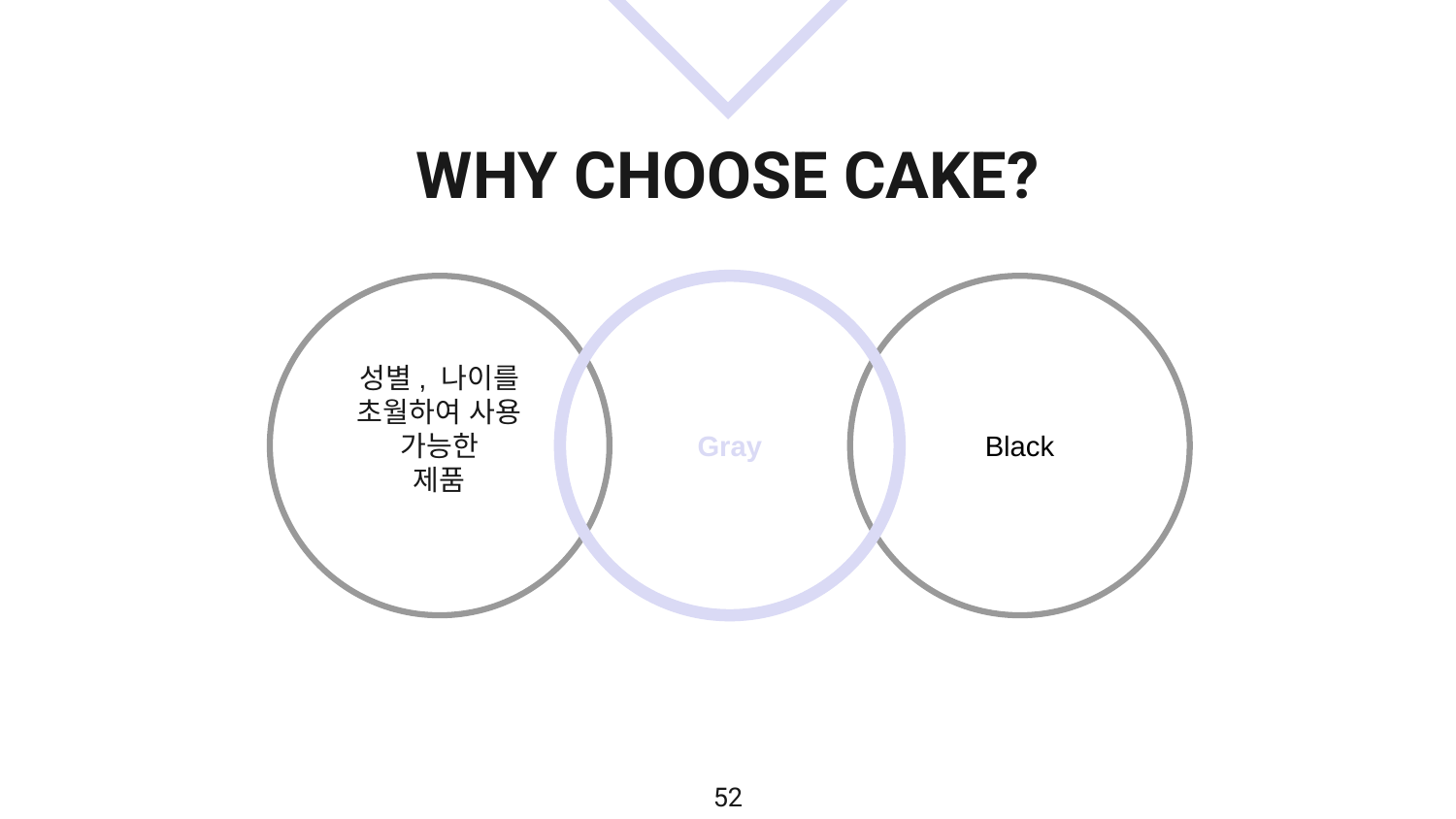

# WHY CHOOSE CAKE?
성별, 나이를 초월하여 사용 가능한
제품

Gray
Black
52